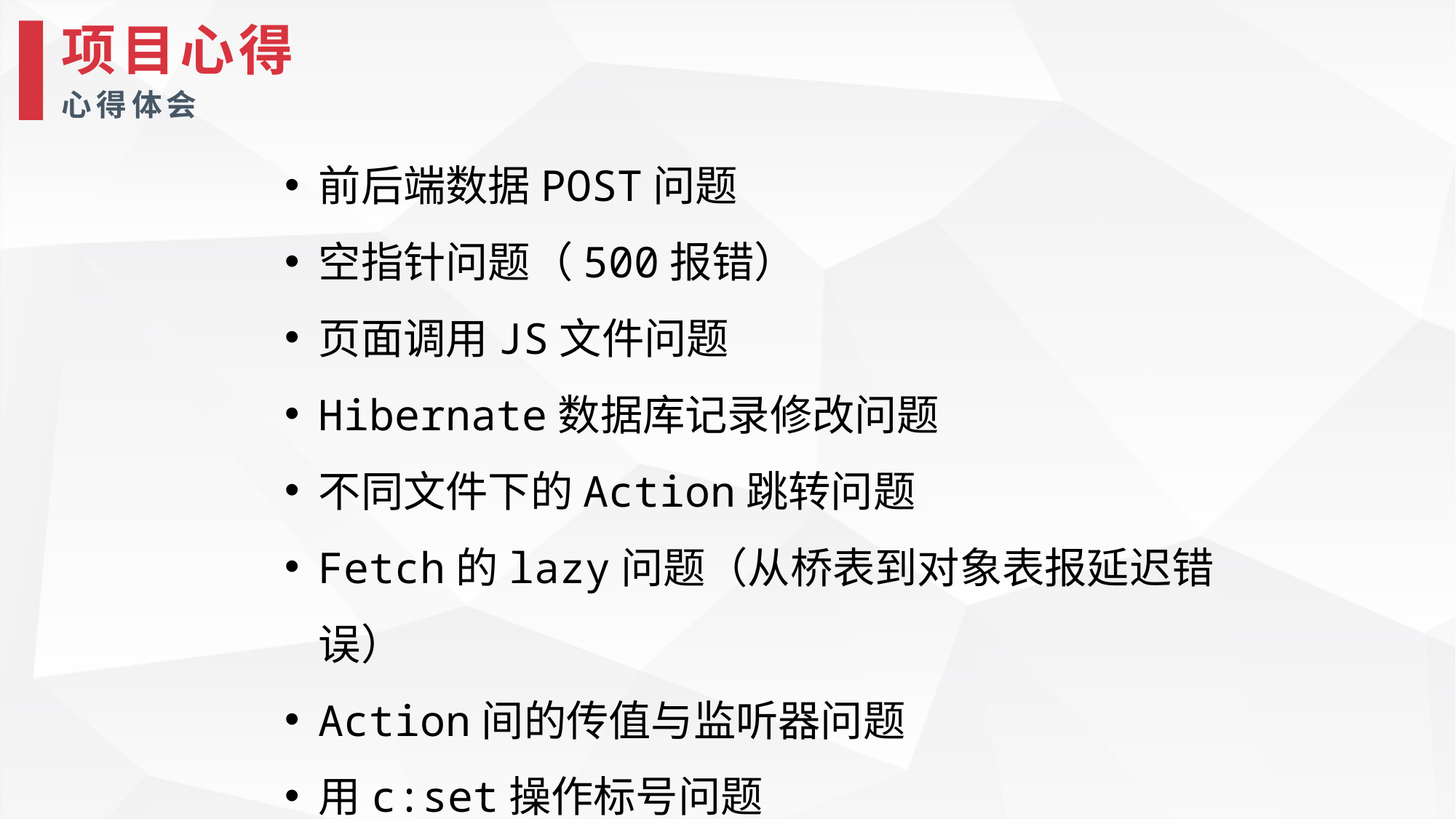

项目心得

心得体会
前后端数据POST问题
空指针问题（500报错）
页面调用JS文件问题
Hibernate数据库记录修改问题
不同文件下的Action跳转问题
Fetch的lazy问题（从桥表到对象表报延迟错误）
Action间的传值与监听器问题
用c:set操作标号问题